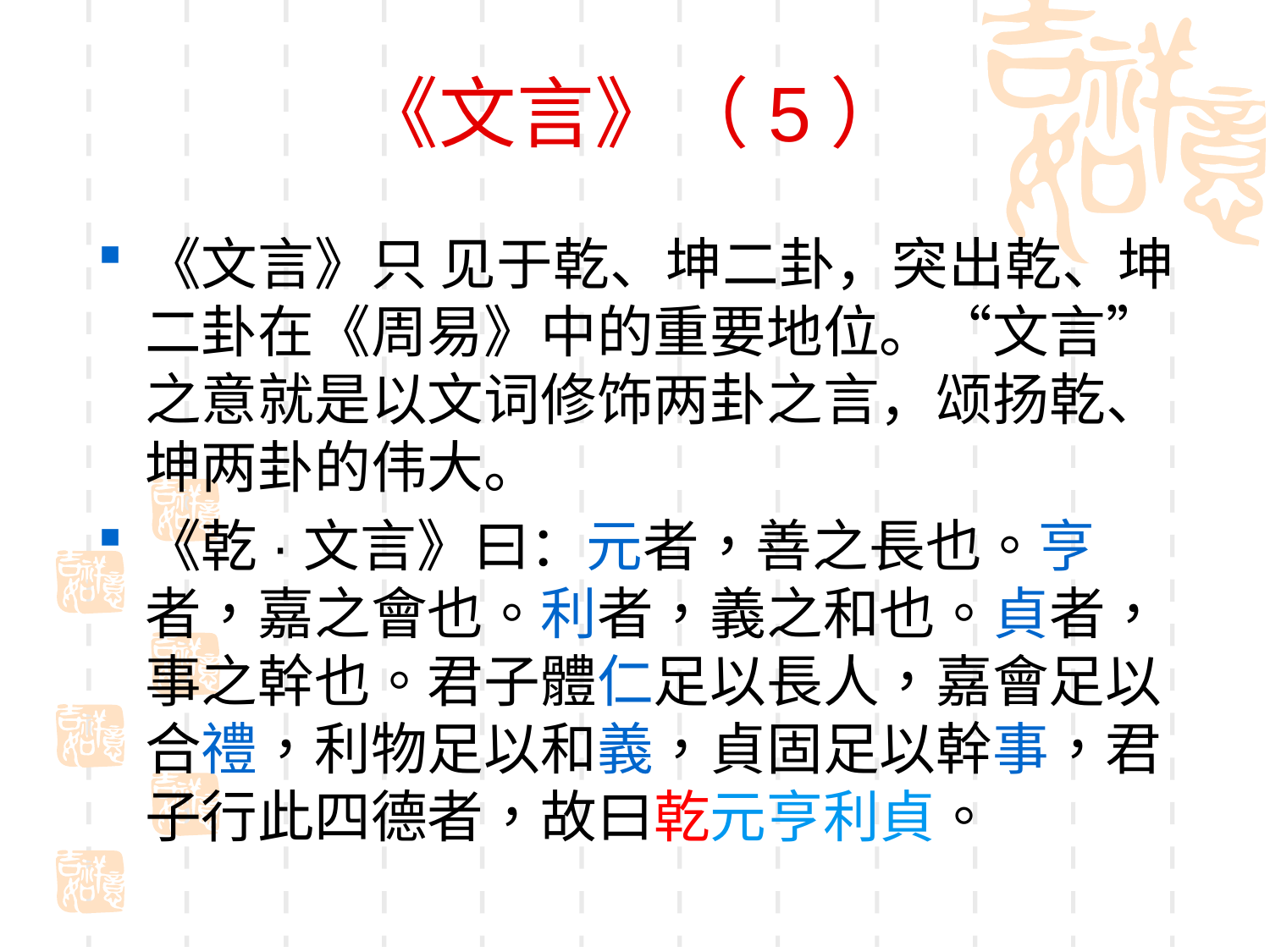

# 《文言》（5）
《文言》只 见于乾、坤二卦，突出乾、坤二卦在《周易》中的重要地位。“文言”之意就是以文词修饰两卦之言，颂扬乾、坤两卦的伟大。
《乾·文言》曰：元者，善之長也。亨者，嘉之會也。利者，義之和也。貞者，事之幹也。君子體仁足以長人，嘉會足以合禮，利物足以和義，貞固足以幹事，君子行此四德者，故曰乾元亨利貞。